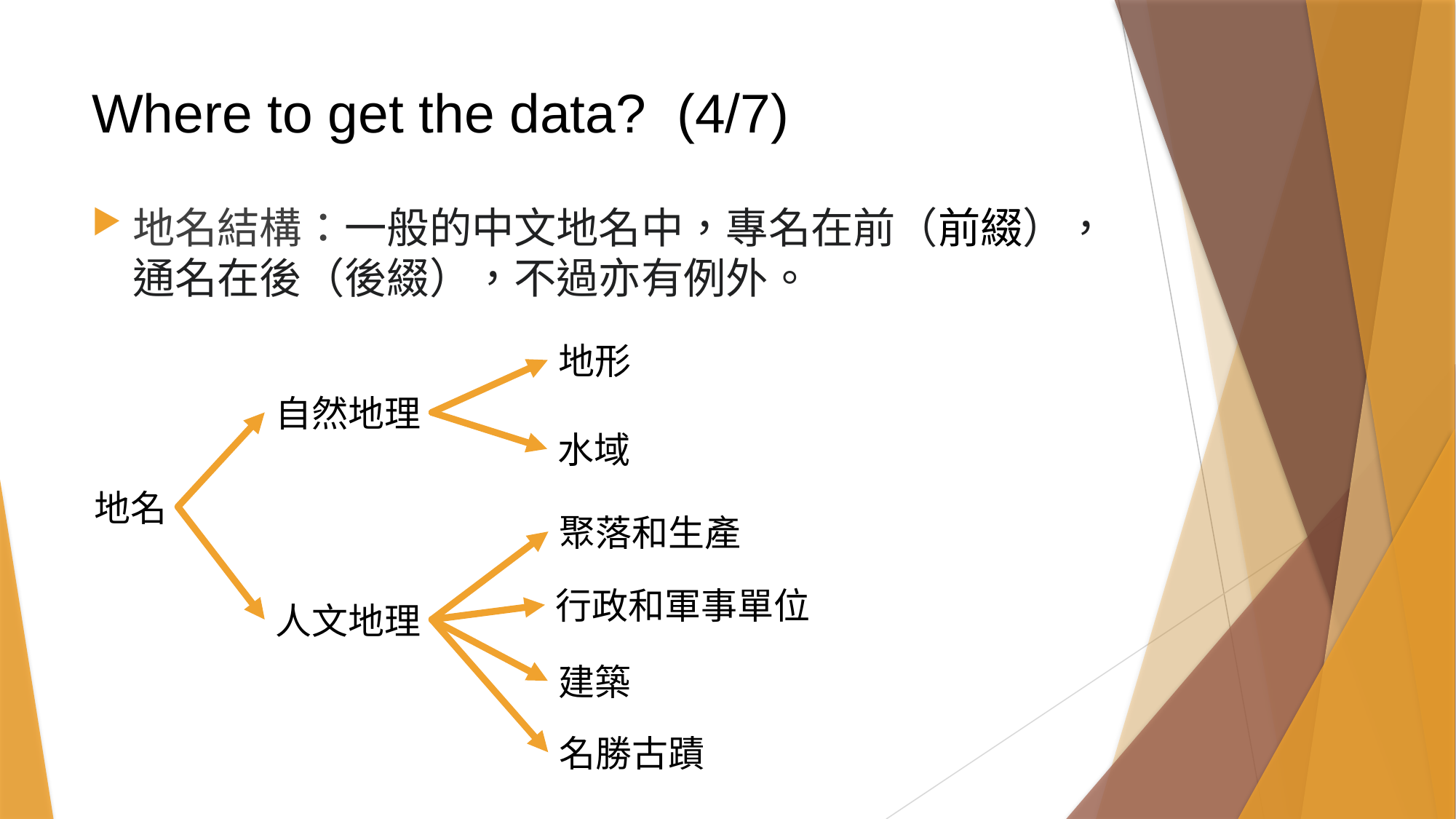

# Where to get the data?  (4/7)
地名結構：一般的中文地名中，專名在前（前綴），通名在後（後綴），不過亦有例外。

地形
自然地理
水域
地名
聚落和生產
行政和軍事單位
人文地理
建築
名勝古蹟